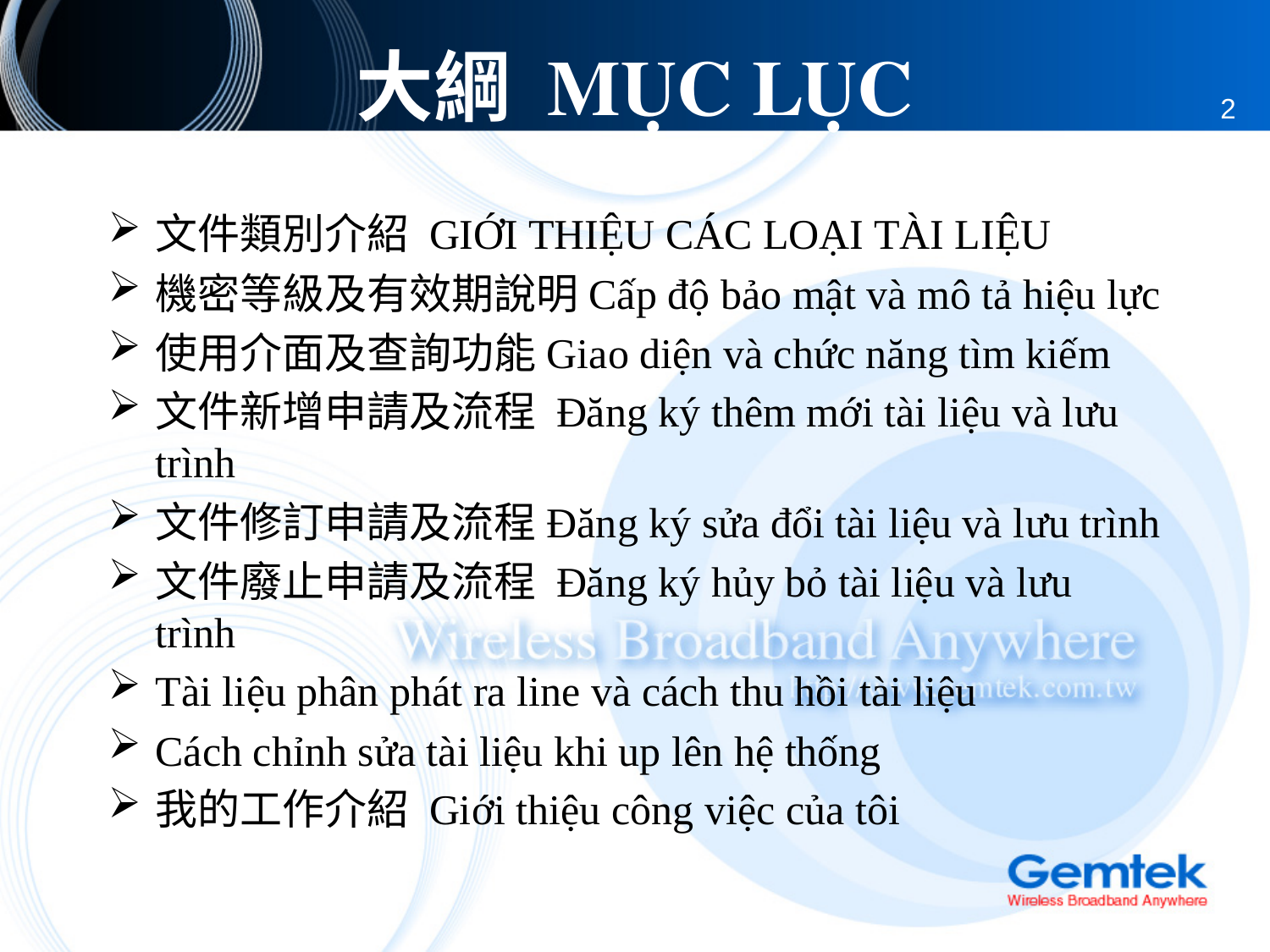

# 大綱 MỤC LỤC
2
文件類別介紹 GIỚI THIỆU CÁC LOẠI TÀI LIỆU
機密等級及有效期說明Cấp độ bảo mật và mô tả hiệu lực
使用介面及查詢功能Giao diện và chức năng tìm kiếm
文件新增申請及流程 Đăng ký thêm mới tài liệu và lưu trình
文件修訂申請及流程Đăng ký sửa đổi tài liệu và lưu trình
文件廢止申請及流程 Đăng ký hủy bỏ tài liệu và lưu trình
Tài liệu phân phát ra line và cách thu hồi tài liệu
Cách chỉnh sửa tài liệu khi up lên hệ thống
我的工作介紹 Giới thiệu công việc của tôi